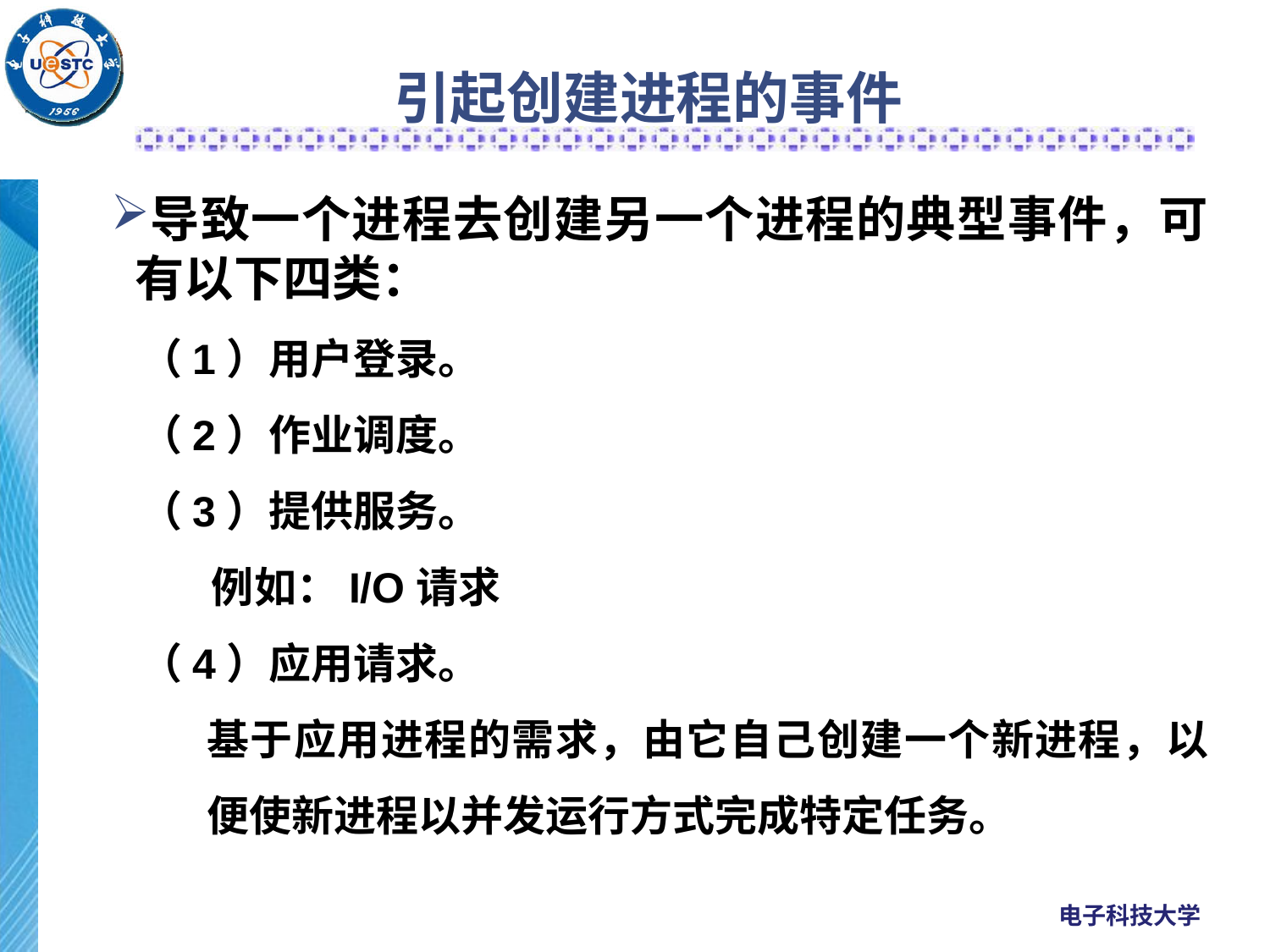

# 引起创建进程的事件
导致一个进程去创建另一个进程的典型事件，可有以下四类：
（1）用户登录。
（2）作业调度。
（3）提供服务。
例如：I/O请求
（4）应用请求。
 基于应用进程的需求，由它自己创建一个新进程，以便使新进程以并发运行方式完成特定任务。